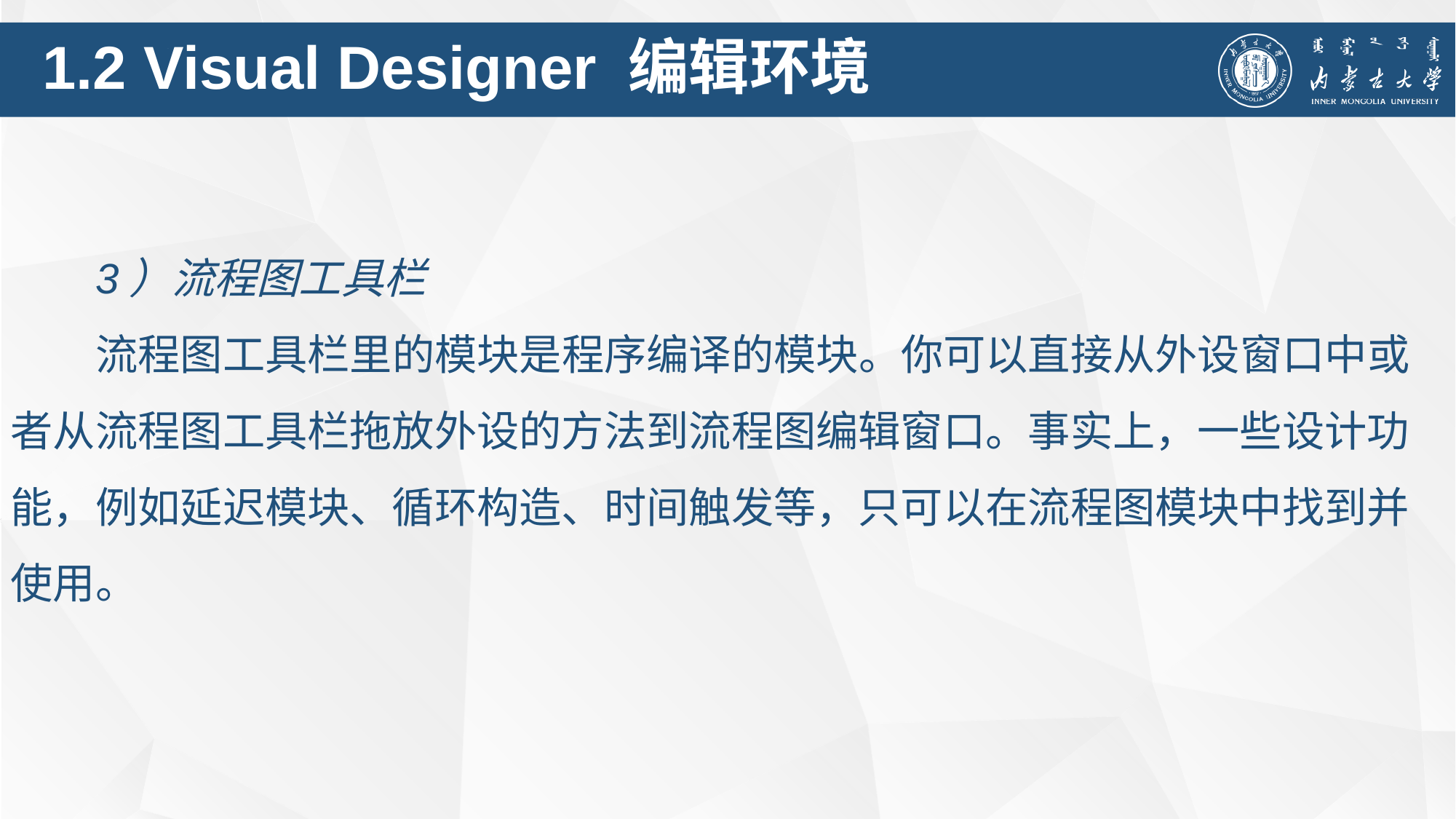

1.2 Visual Designer 编辑环境

3）流程图工具栏
流程图工具栏里的模块是程序编译的模块。你可以直接从外设窗口中或者从流程图工具栏拖放外设的方法到流程图编辑窗口。事实上，一些设计功能，例如延迟模块、循环构造、时间触发等，只可以在流程图模块中找到并使用。